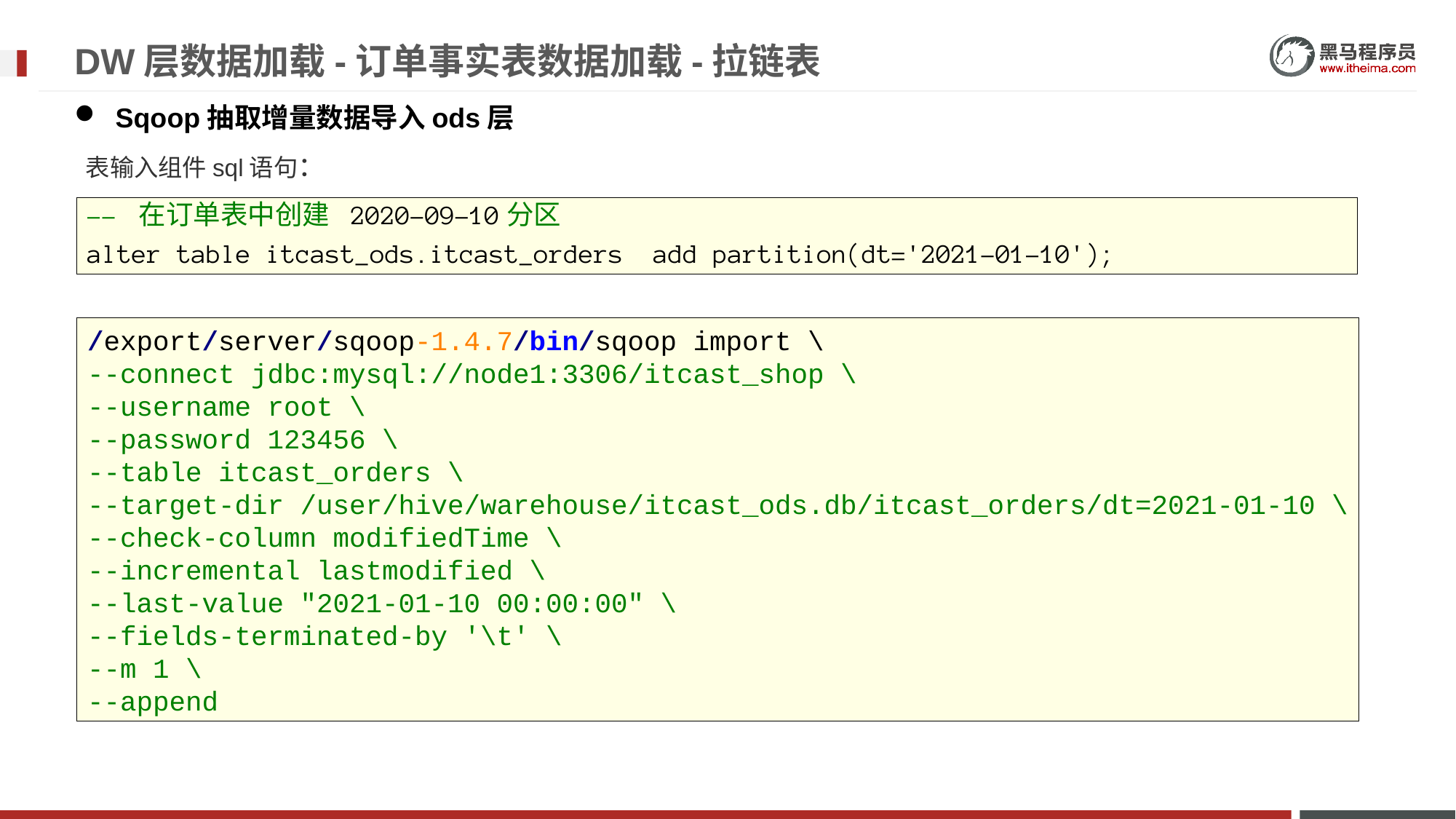

# DW层数据加载-订单事实表数据加载-拉链表
Sqoop抽取增量数据导入ods层
表输入组件sql语句：
-- 在订单表中创建 2020-09-10分区
alter table itcast_ods.itcast_orders  add partition(dt='2021-01-10');
/export/server/sqoop-1.4.7/bin/sqoop import \
--connect jdbc:mysql://node1:3306/itcast_shop \
--username root \
--password 123456 \
--table itcast_orders \
--target-dir /user/hive/warehouse/itcast_ods.db/itcast_orders/dt=2021-01-10 \
--check-column modifiedTime \
--incremental lastmodified \
--last-value "2021-01-10 00:00:00" \
--fields-terminated-by '\t' \
--m 1 \
--append